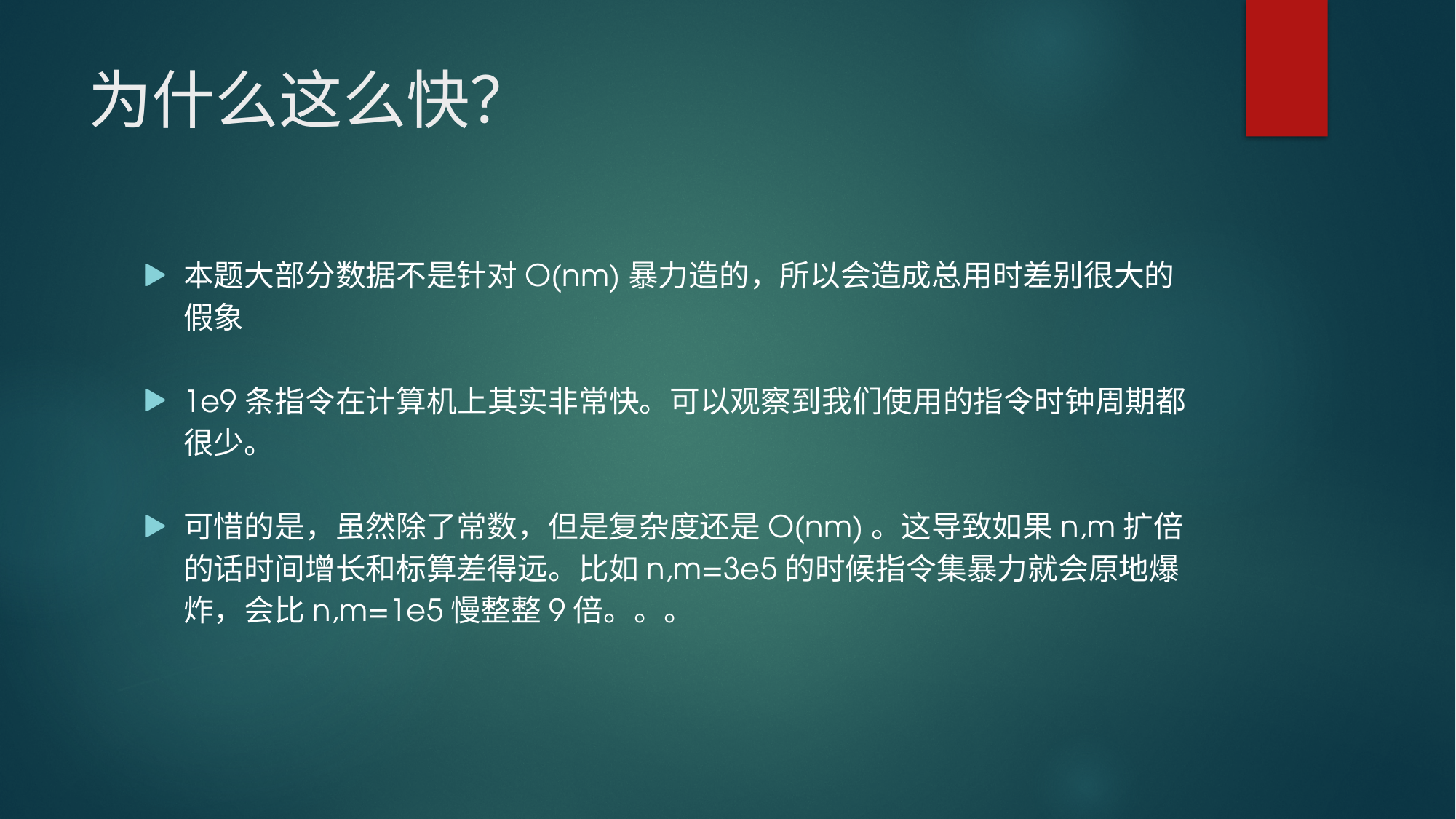

# 为什么这么快？
本题大部分数据不是针对O(nm)暴力造的，所以会造成总用时差别很大的假象

1e9条指令在计算机上其实非常快。可以观察到我们使用的指令时钟周期都很少。

可惜的是，虽然除了常数，但是复杂度还是O(nm)。这导致如果n,m扩倍的话时间增长和标算差得远。比如n,m=3e5的时候指令集暴力就会原地爆炸，会比n,m=1e5慢整整9倍。。。